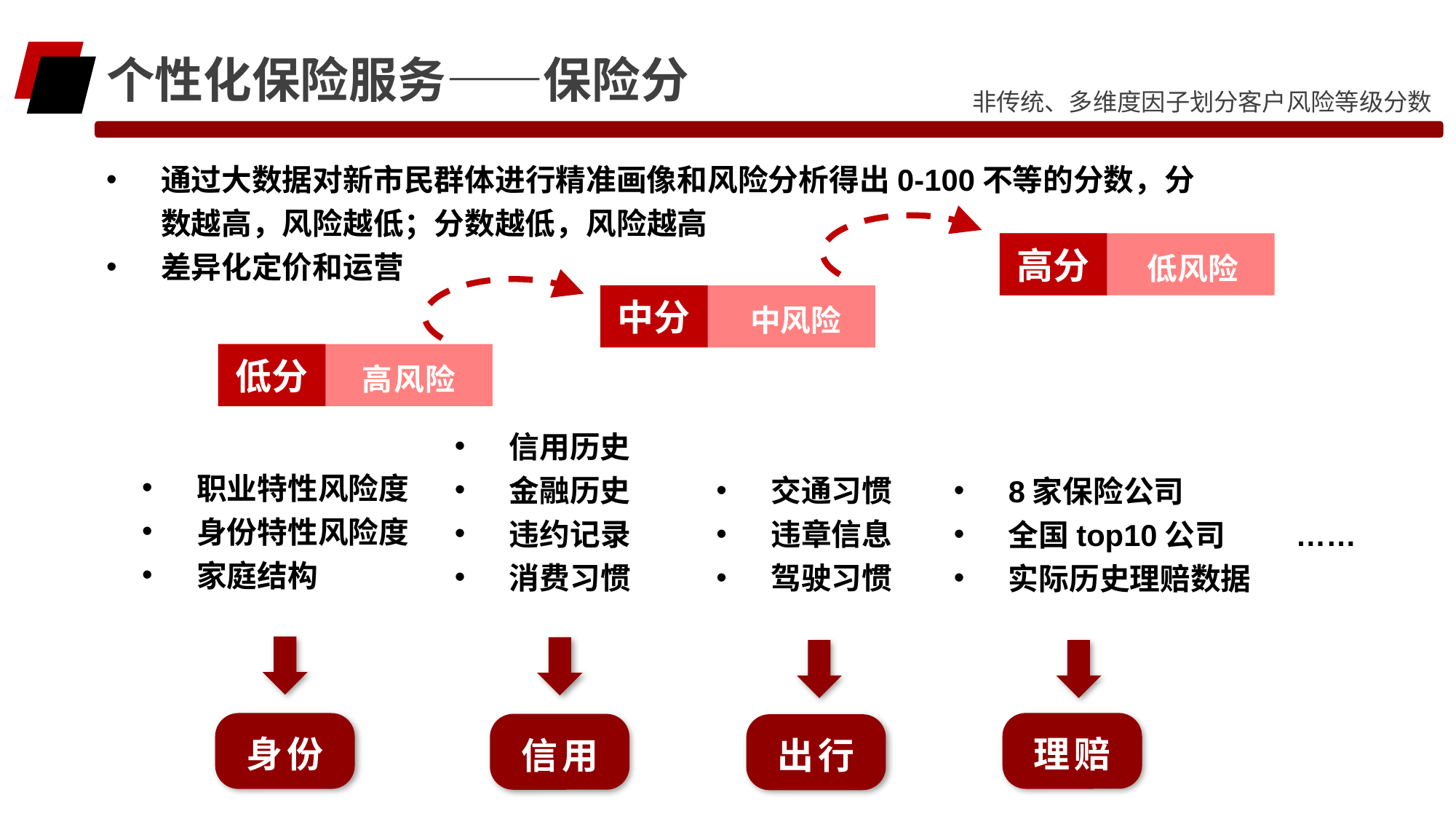

个性化保险服务——保险分

非传统、多维度因子划分客户风险等级分数

通过大数据对新市民群体进行精准画像和风险分析得出0-100不等的分数，分数越高，风险越低；分数越低，风险越高
差异化定价和运营

高分
低风险

中分

中风险

低分
高风险
信用历史
金融历史
违约记录
消费习惯
职业特性风险度
身份特性风险度
家庭结构
交通习惯
违章信息
驾驶习惯
8家保险公司
全国top10公司
实际历史理赔数据
……

理赔

身份

信用

出行